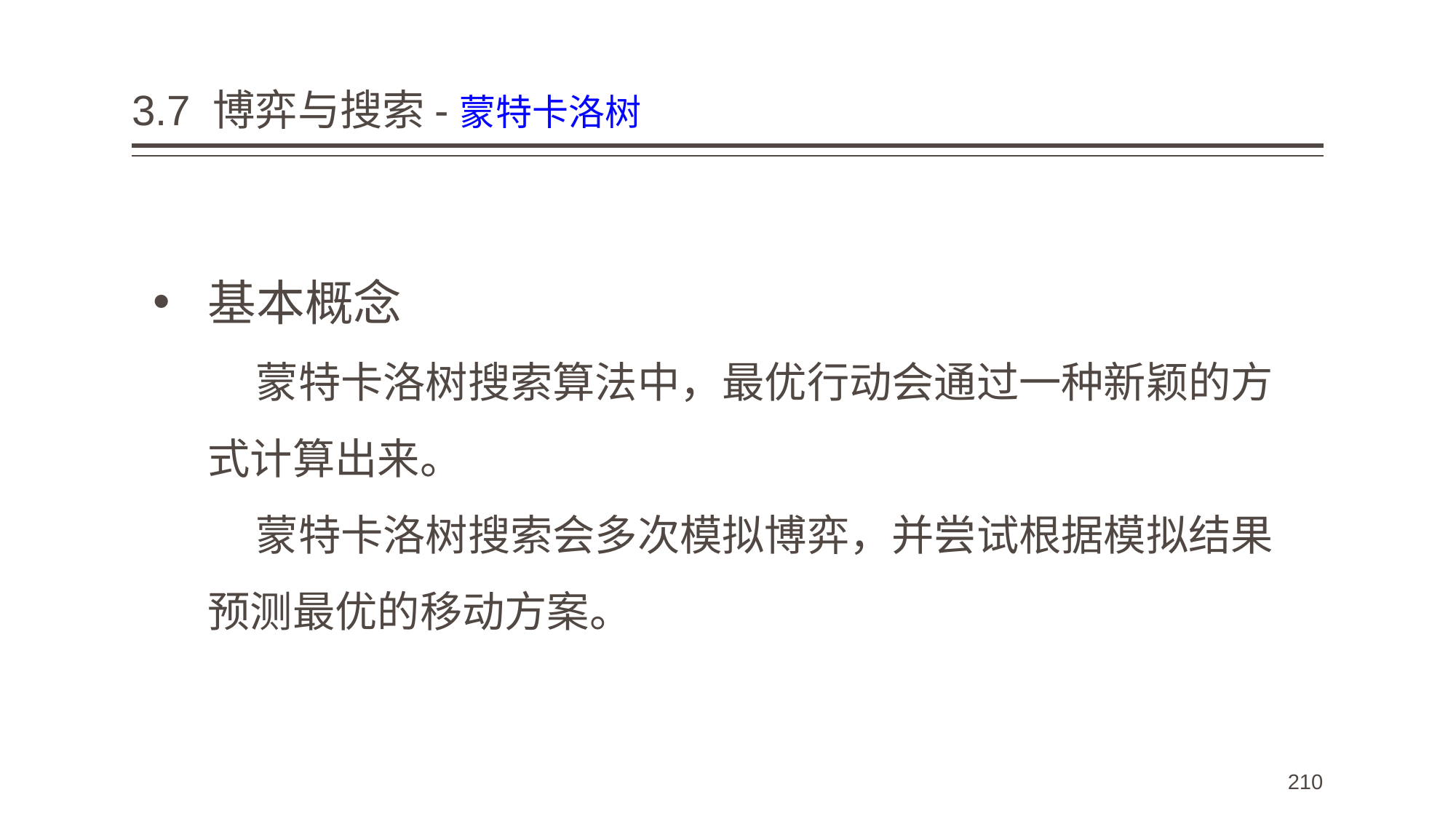

# 3.7 博弈与搜索-蒙特卡洛树
基本概念
    蒙特卡洛树搜索算法中，最优行动会通过一种新颖的方式计算出来。
    蒙特卡洛树搜索会多次模拟博弈，并尝试根据模拟结果预测最优的移动方案。
210